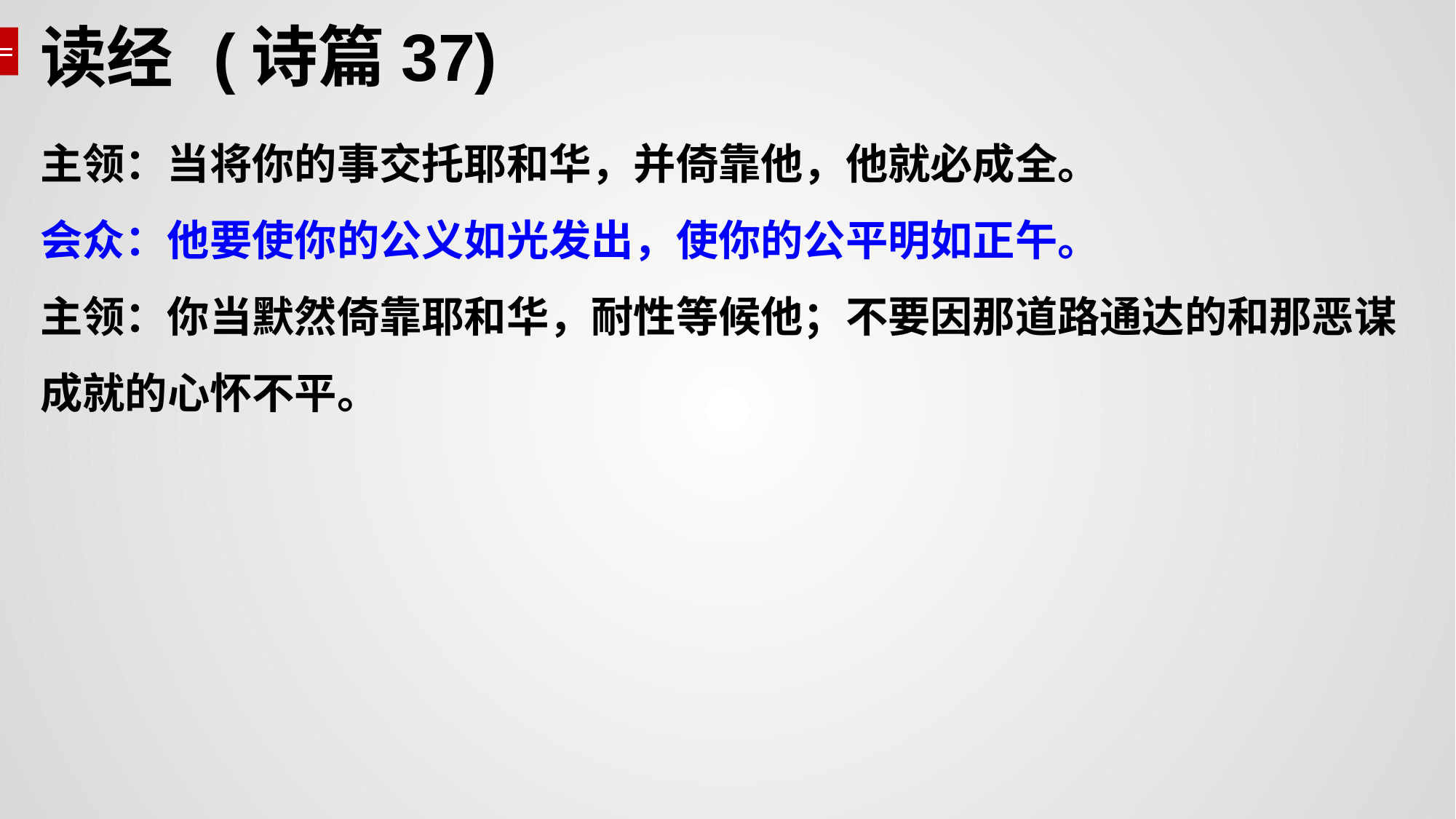

(诗篇37)
主领：当将你的事交托耶和华，并倚靠他，他就必成全。
会众：他要使你的公义如光发出，使你的公平明如正午。
主领：你当默然倚靠耶和华，耐性等候他；不要因那道路通达的和那恶谋成就的心怀不平。